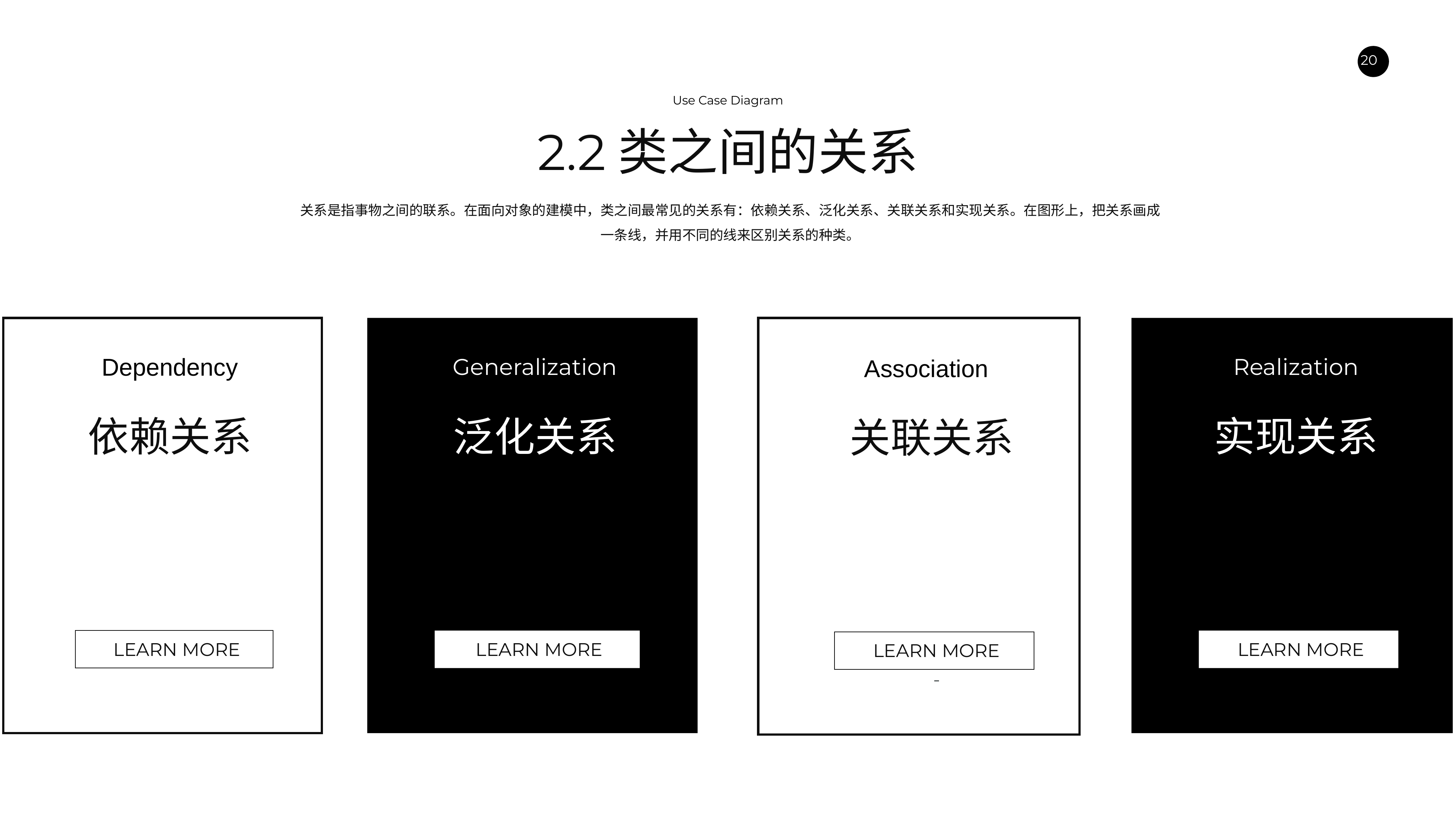

Use Case Diagram
2.2类之间的关系
关系是指事物之间的联系。在面向对象的建模中，类之间最常见的关系有：依赖关系、泛化关系、关联关系和实现关系。在图形上，把关系画成一条线，并用不同的线来区别关系的种类。

Generalization
Realization
Dependency
Association
依赖关系
泛化关系
实现关系
关联关系

LEARN MORE
LEARN MORE
LEARN MORE
LEARN MORE